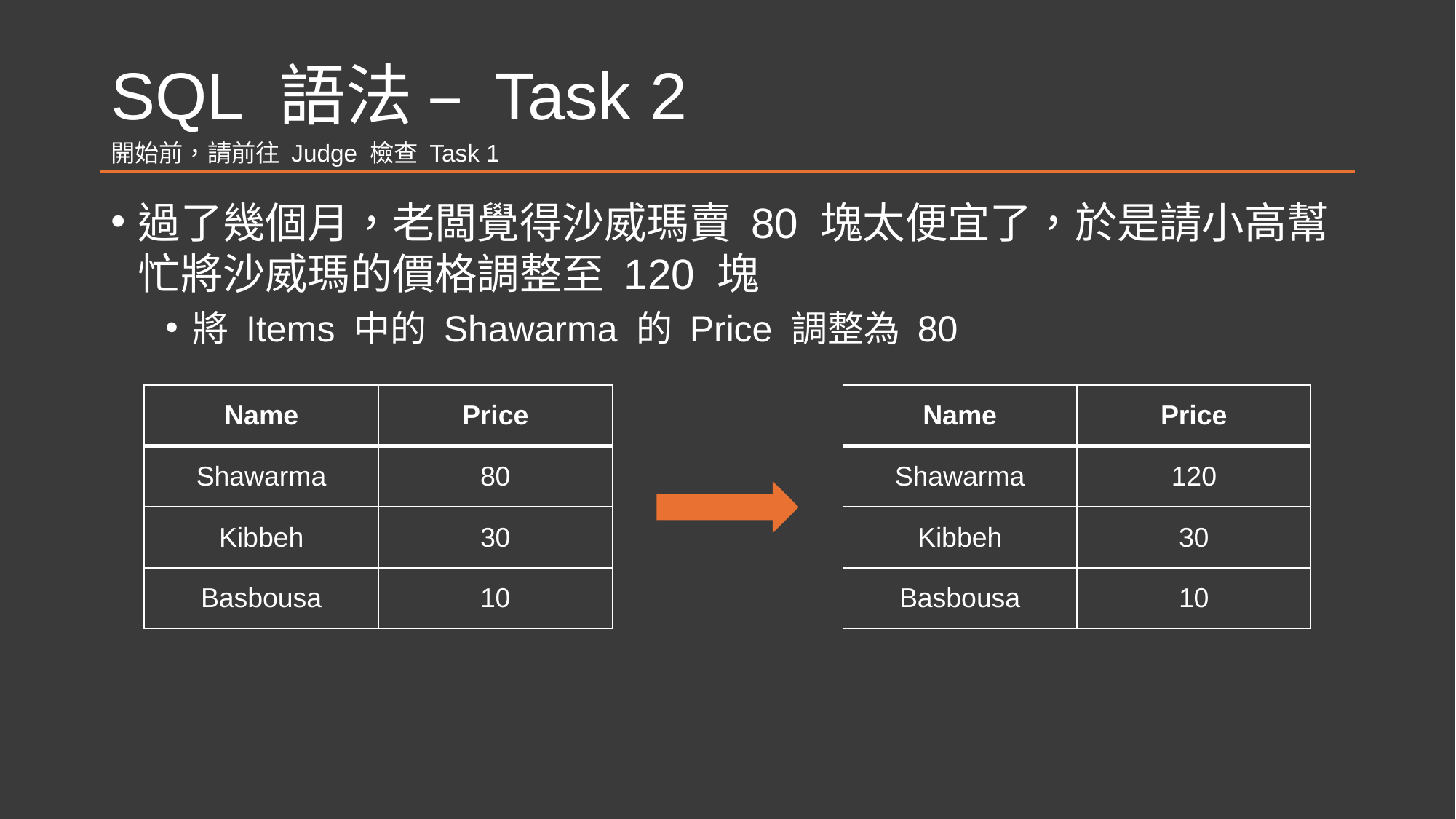

# SQL 語法 – Task 2
開始前，請前往 Judge 檢查 Task 1
過了幾個月，老闆覺得沙威瑪賣 80 塊太便宜了，於是請小高幫忙將沙威瑪的價格調整至 120 塊
將 Items 中的 Shawarma 的 Price 調整為 80
| Name | Price |
| --- | --- |
| Shawarma | 80 |
| Kibbeh | 30 |
| Basbousa | 10 |
| Name | Price |
| --- | --- |
| Shawarma | 120 |
| Kibbeh | 30 |
| Basbousa | 10 |